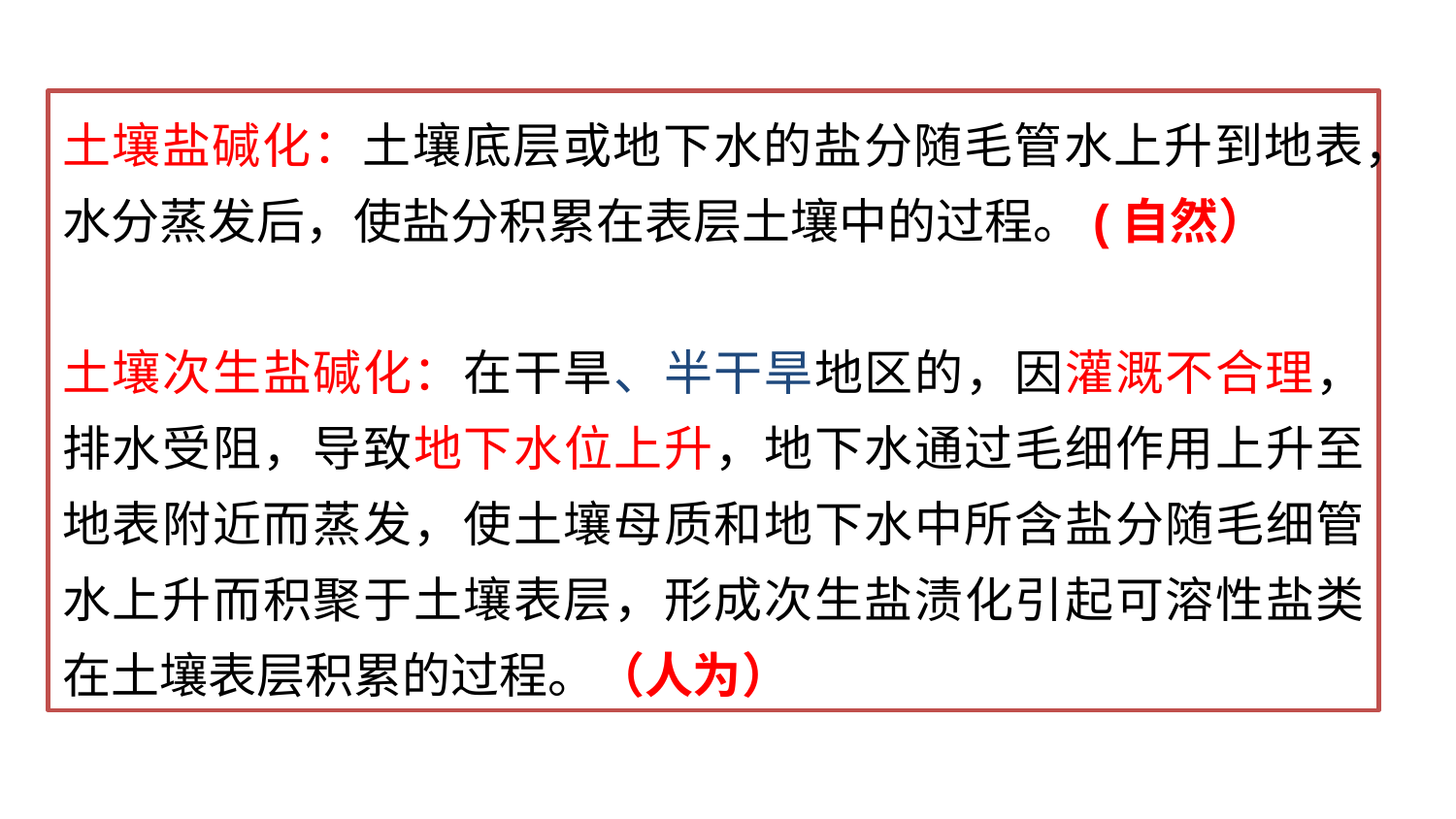

土壤盐碱化：土壤底层或地下水的盐分随毛管水上升到地表，水分蒸发后，使盐分积累在表层土壤中的过程。(自然）

土壤次生盐碱化：在干旱、半干旱地区的，因灌溉不合理，排水受阻，导致地下水位上升，地下水通过毛细作用上升至地表附近而蒸发，使土壤母质和地下水中所含盐分随毛细管水上升而积聚于土壤表层，形成次生盐渍化引起可溶性盐类在土壤表层积累的过程。（人为）